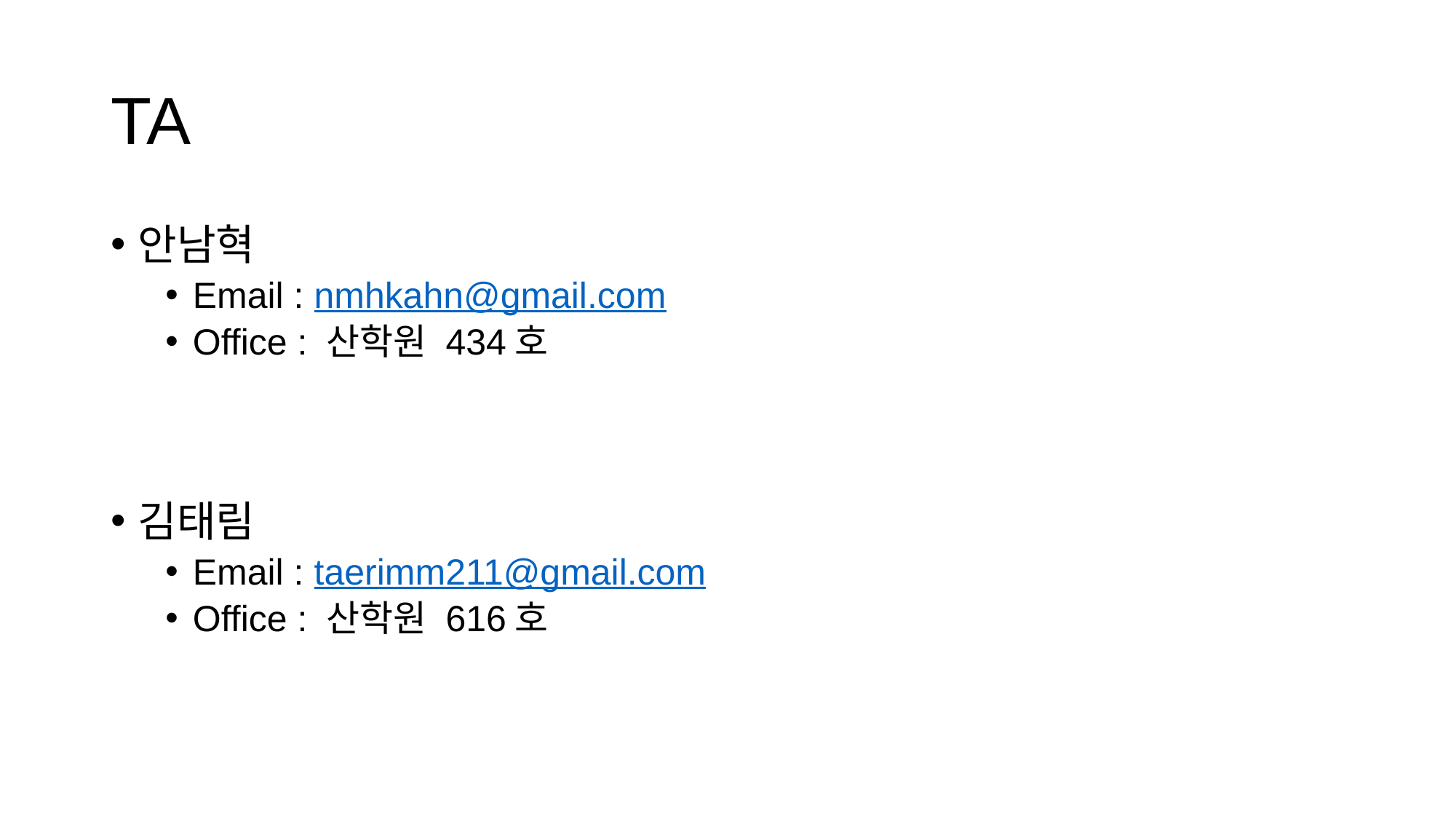

# TA
안남혁
Email : nmhkahn@gmail.com
Office : 산학원 434호

김태림
Email : taerimm211@gmail.com
Office : 산학원 616호